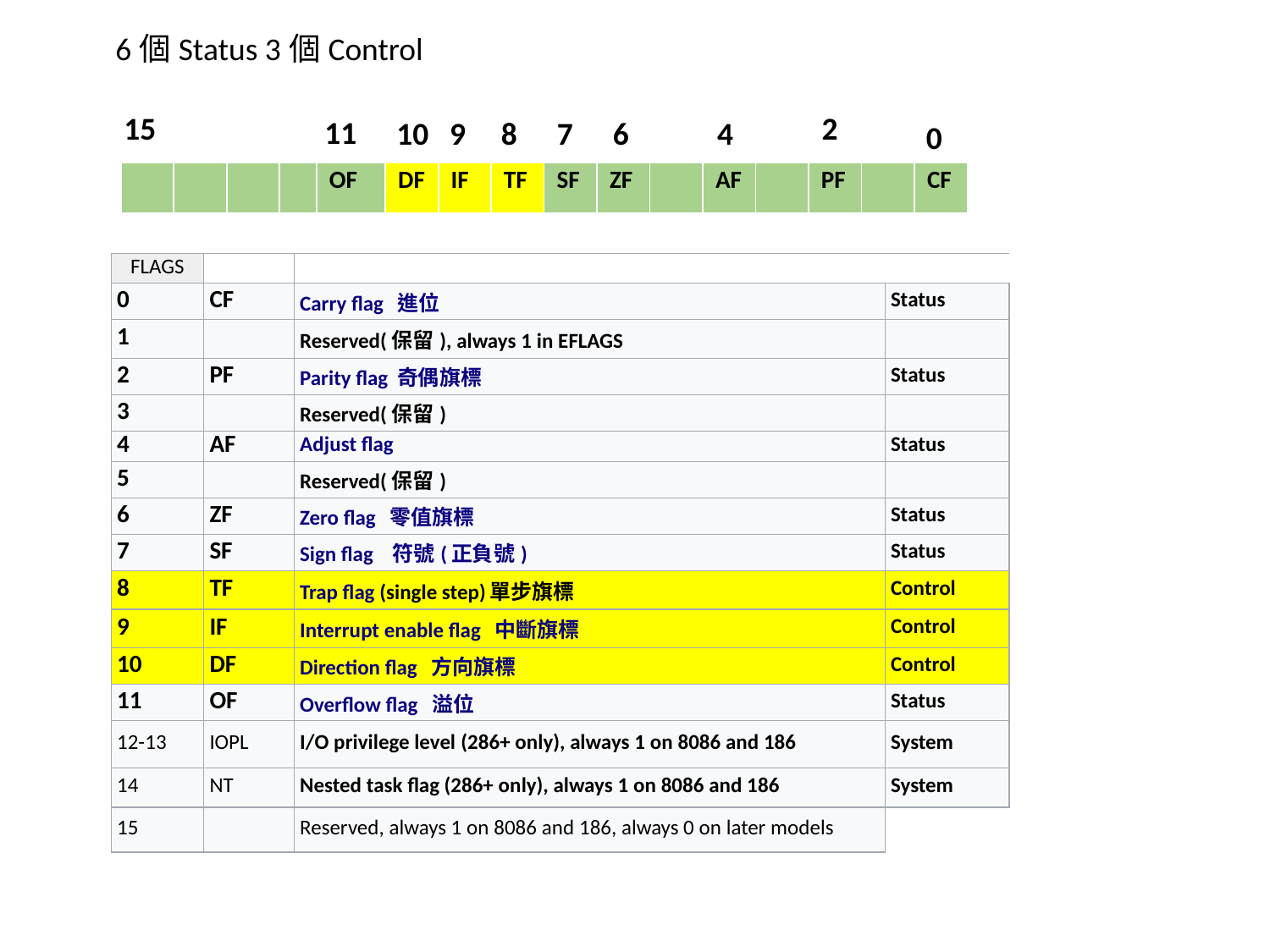

6個Status 3個Control

15
2
11
10
9
8
7
6
4
0
|  |  |  |  | OF | DF | IF | TF | SF | ZF |  | AF |  | PF |  | CF |
| --- | --- | --- | --- | --- | --- | --- | --- | --- | --- | --- | --- | --- | --- | --- | --- |
| FLAGS |  |  |  |
| --- | --- | --- | --- |
| 0 | CF | Carry flag 進位 | Status |
| 1 |  | Reserved(保留), always 1 in EFLAGS |  |
| 2 | PF | Parity flag 奇偶旗標 | Status |
| 3 |  | Reserved(保留) |  |
| 4 | AF | Adjust flag | Status |
| 5 |  | Reserved(保留) |  |
| 6 | ZF | Zero flag 零值旗標 | Status |
| 7 | SF | Sign flag 符號(正負號) | Status |
| 8 | TF | Trap flag (single step)單步旗標 | Control |
| 9 | IF | Interrupt enable flag 中斷旗標 | Control |
| 10 | DF | Direction flag 方向旗標 | Control |
| 11 | OF | Overflow flag 溢位 | Status |
| 12-13 | IOPL | I/O privilege level (286+ only), always 1 on 8086 and 186 | System |
| 14 | NT | Nested task flag (286+ only), always 1 on 8086 and 186 | System |
| 15 |  | Reserved, always 1 on 8086 and 186, always 0 on later models |  |